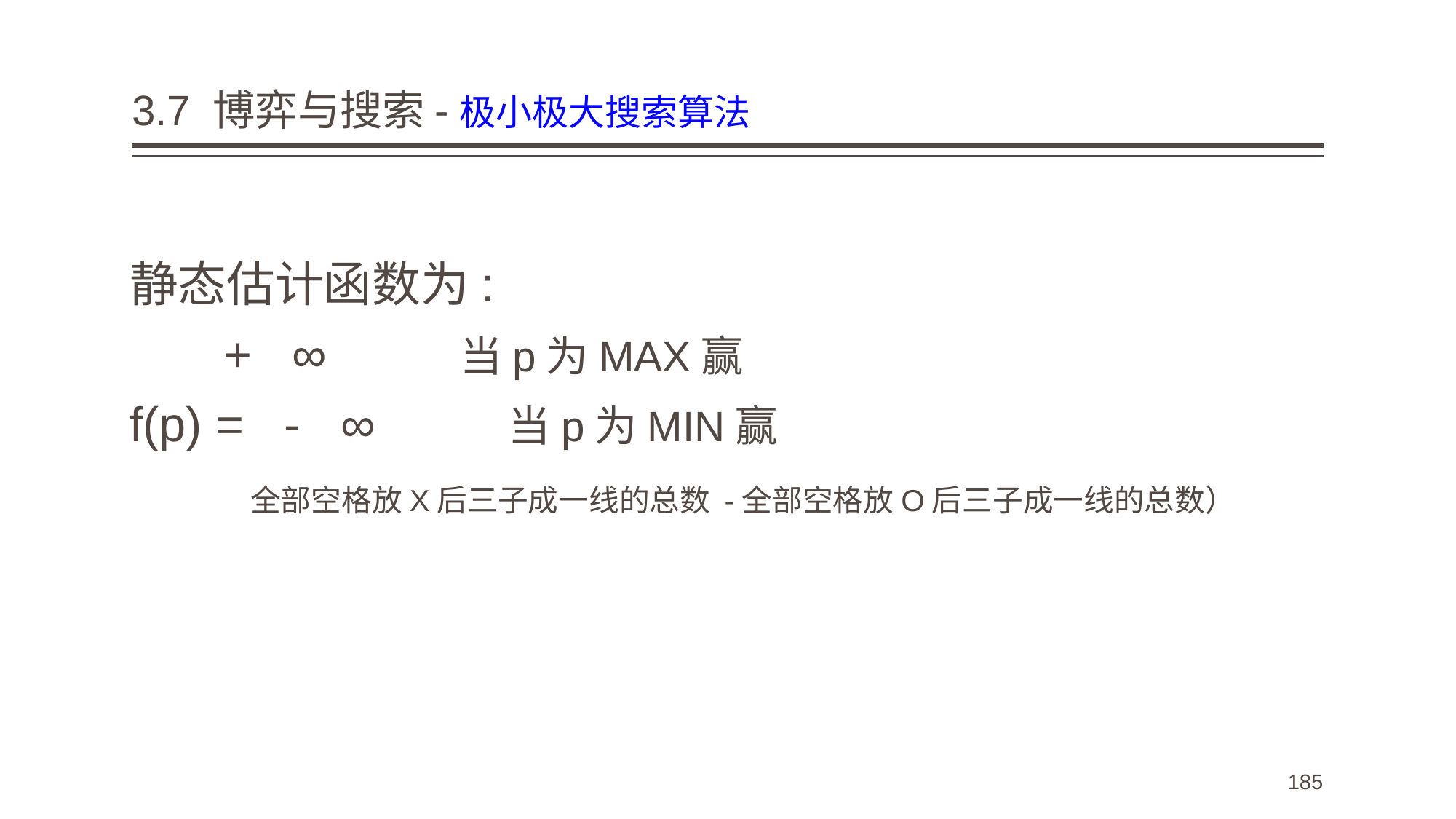

# 3.7 博弈与搜索-极小极大搜索算法
静态估计函数为:
       +   ∞         当p为MAX赢
f(p) =   -   ∞         当p为MIN赢
          全部空格放X后三子成一线的总数 -全部空格放O后三子成一线的总数）
185